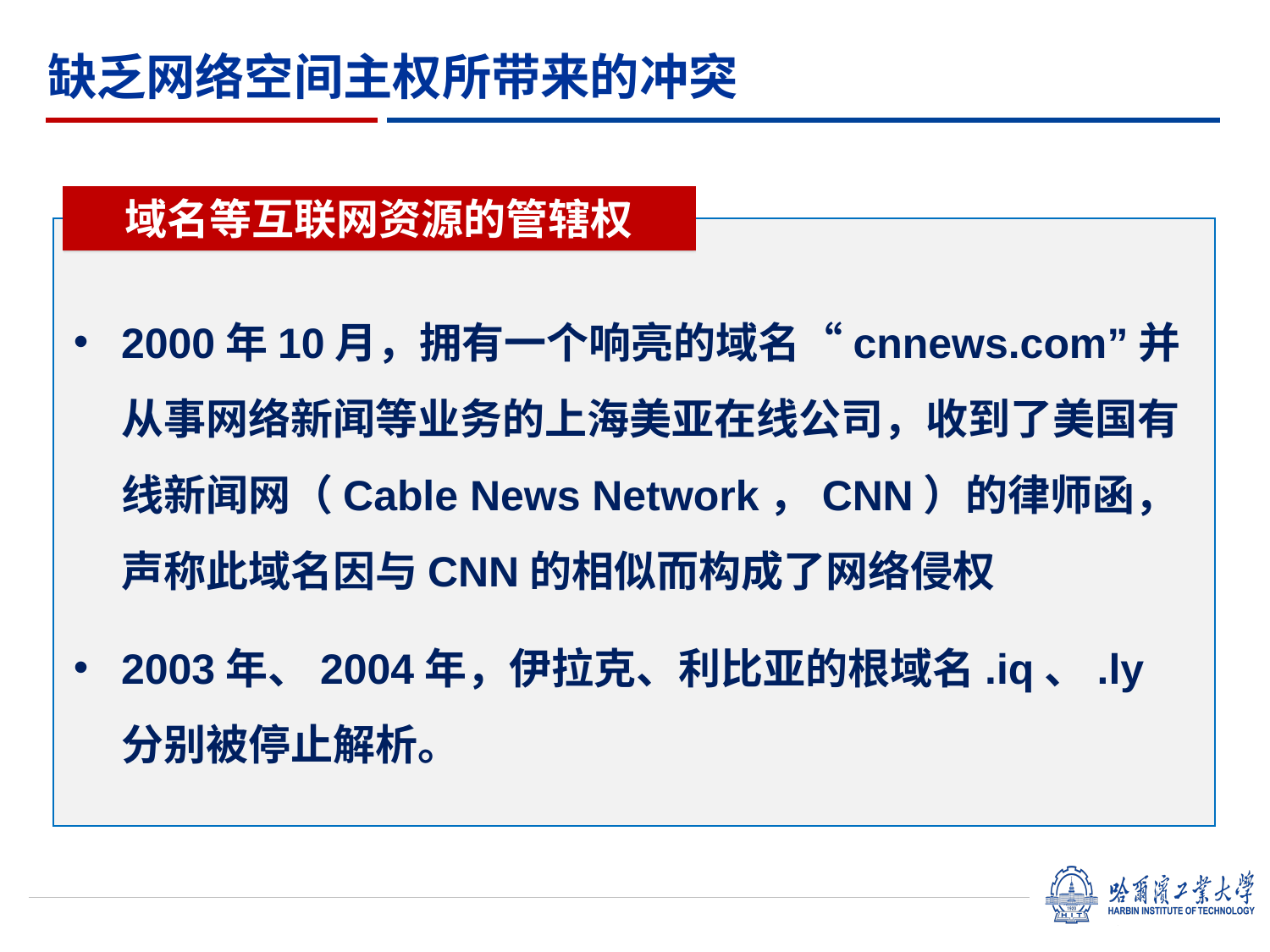

缺乏网络空间主权所带来的冲突
域名等互联网资源的管辖权
2000年10月，拥有一个响亮的域名“cnnews.com”并从事网络新闻等业务的上海美亚在线公司，收到了美国有线新闻网（Cable News Network，CNN）的律师函，声称此域名因与CNN的相似而构成了网络侵权
2003年、2004年，伊拉克、利比亚的根域名.iq、.ly分别被停止解析。